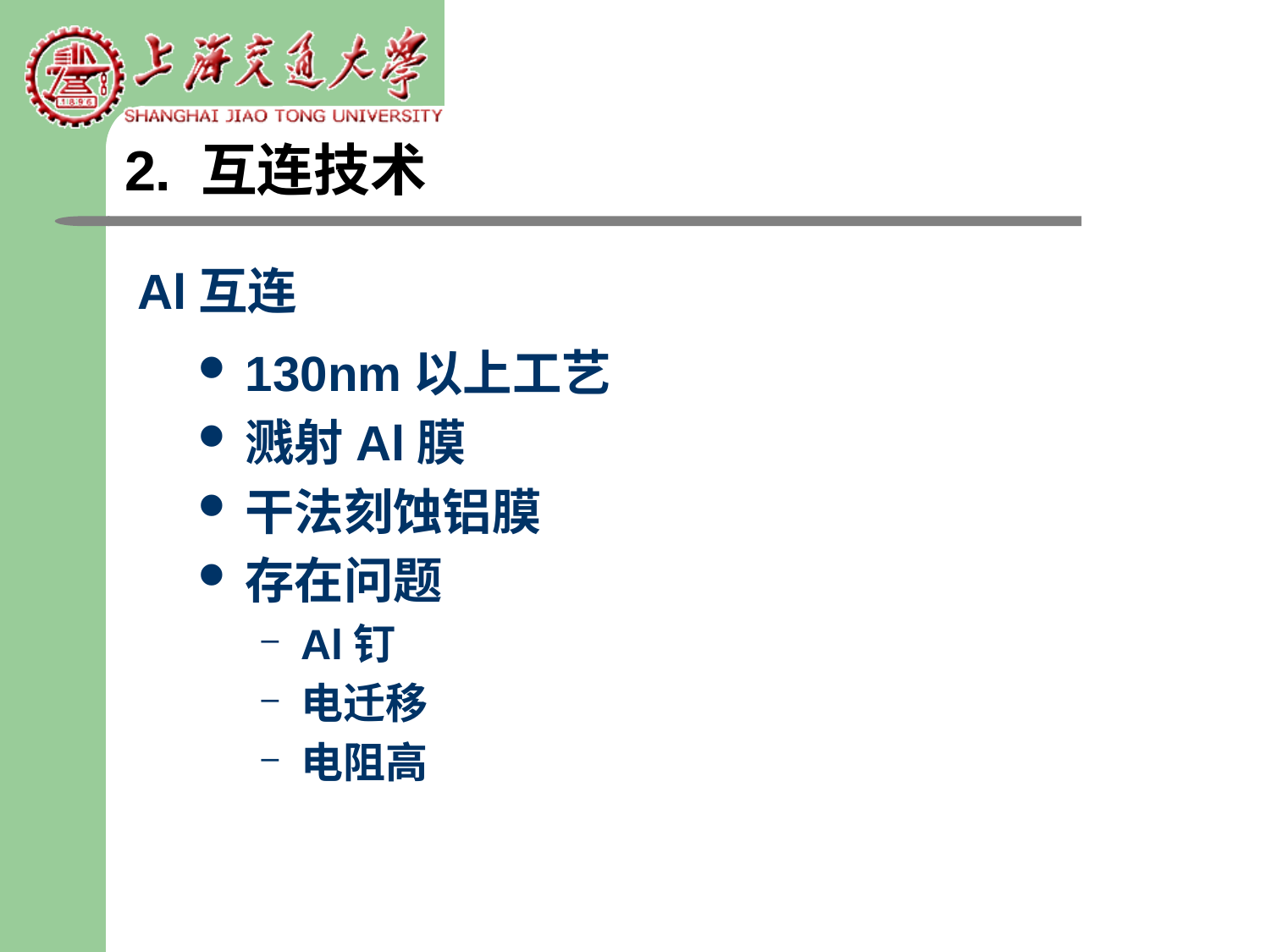

2. 互连技术
# Al互连
130nm以上工艺
溅射Al膜
干法刻蚀铝膜
存在问题
Al钉
电迁移
电阻高